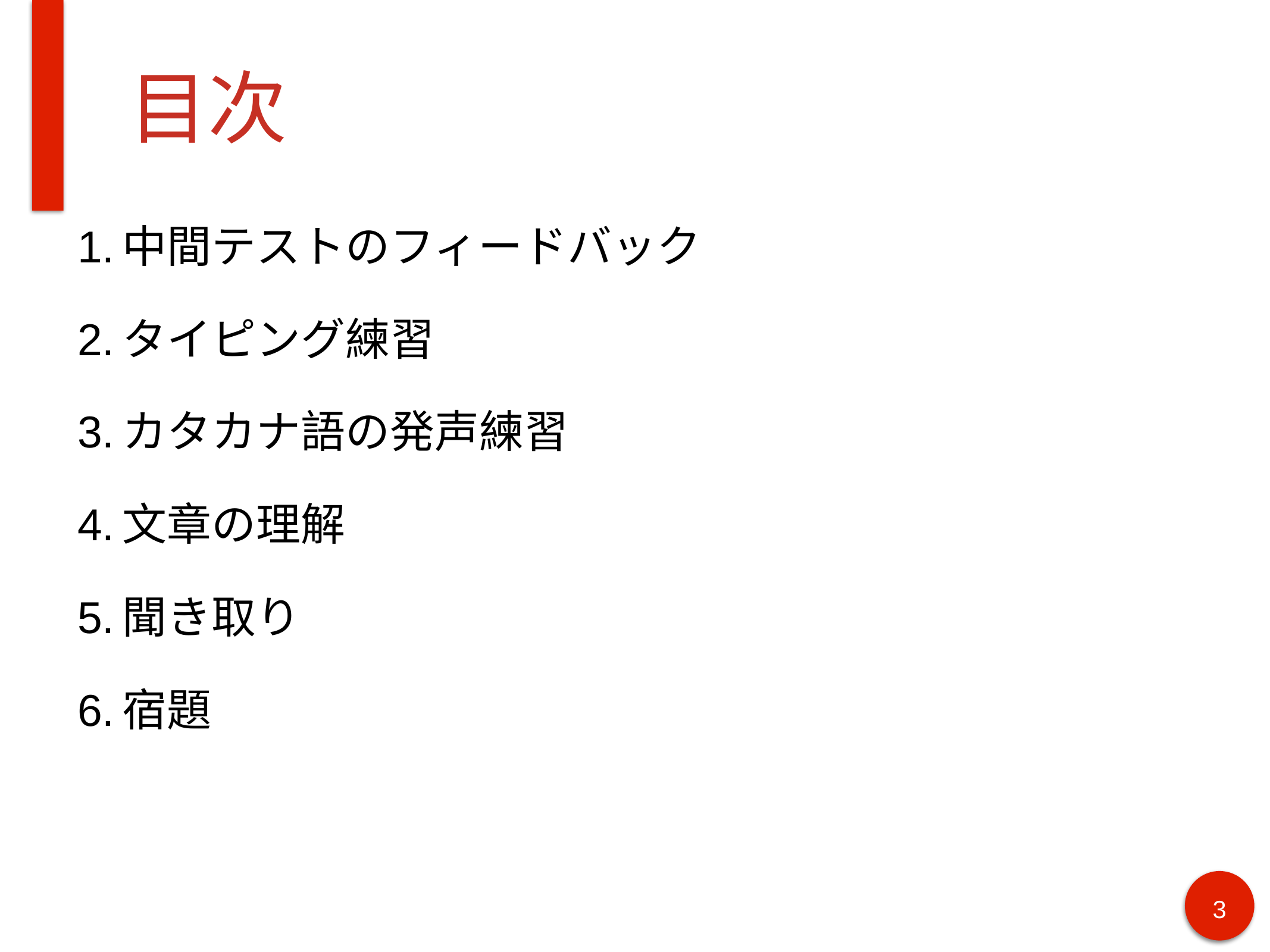

# 目次
中間テストのフィードバック
タイピング練習
カタカナ語の発声練習
文章の理解
聞き取り
宿題
3